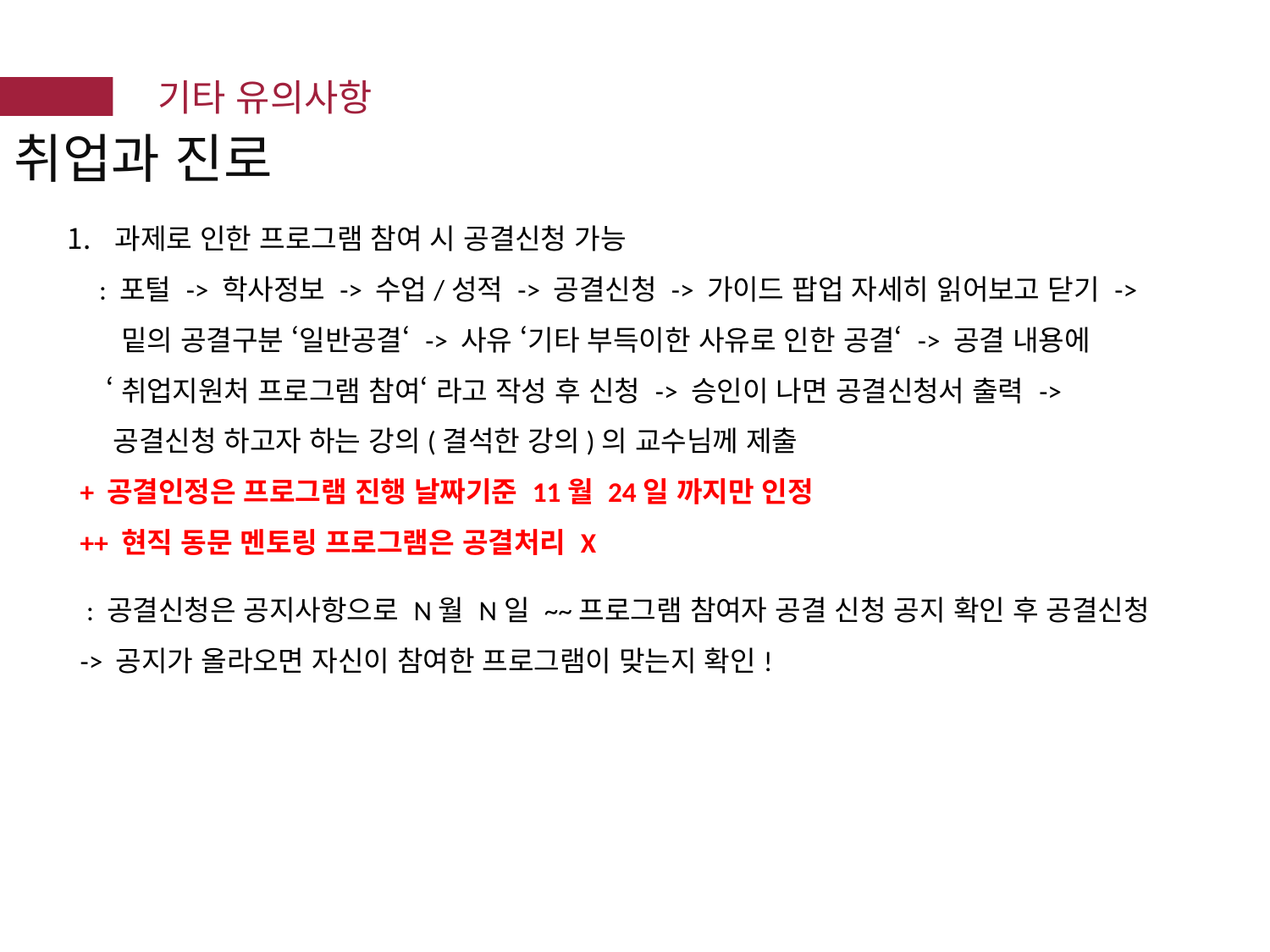

취업과 진로
기타 유의사항

과제로 인한 프로그램 참여 시 공결신청 가능
     : 포털 -> 학사정보 -> 수업/성적 -> 공결신청 -> 가이드 팝업 자세히 읽어보고 닫기 ->
      밑의 공결구분 ‘일반공결‘ -> 사유 ‘기타 부득이한 사유로 인한 공결‘ -> 공결 내용에
     ‘취업지원처 프로그램 참여‘ 라고 작성 후 신청 -> 승인이 나면 공결신청서 출력 ->
     공결신청 하고자 하는 강의(결석한 강의)의 교수님께 제출
  + 공결인정은 프로그램 진행 날짜기준 11월 24일 까지만 인정
  ++ 현직 동문 멘토링 프로그램은 공결처리 X

   : 공결신청은 공지사항으로 N월 N일 ~~프로그램 참여자 공결 신청 공지 확인 후 공결신청
  -> 공지가 올라오면 자신이 참여한 프로그램이 맞는지 확인!